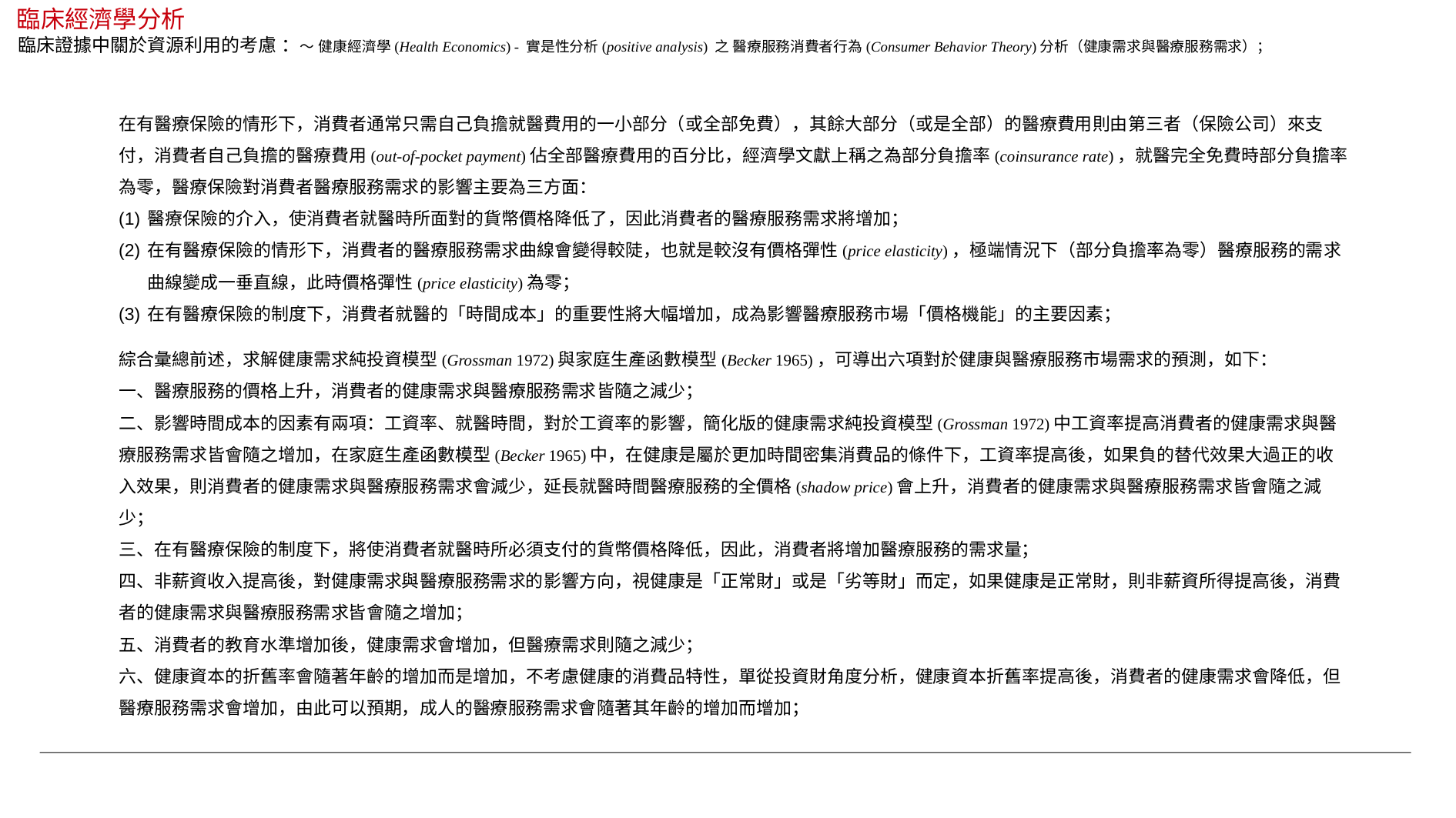

臨床經濟學分析
臨床證據中關於資源利用的考慮 ：～ 健康經濟學(Health Economics) - 實是性分析(positive analysis) 之 醫療服務消費者行為(Consumer Behavior Theory)分析（健康需求與醫療服務需求）；
在有醫療保險的情形下，消費者通常只需自己負擔就醫費用的一小部分（或全部免費），其餘大部分（或是全部）的醫療費用則由第三者（保險公司）來支付，消費者自己負擔的醫療費用(out-of-pocket payment)佔全部醫療費用的百分比，經濟學文獻上稱之為部分負擔率(coinsurance rate)，就醫完全免費時部分負擔率為零，醫療保險對消費者醫療服務需求的影響主要為三方面：
醫療保險的介入，使消費者就醫時所面對的貨幣價格降低了，因此消費者的醫療服務需求將增加；
在有醫療保險的情形下，消費者的醫療服務需求曲線會變得較陡，也就是較沒有價格彈性(price elasticity)，極端情況下（部分負擔率為零）醫療服務的需求曲線變成一垂直線，此時價格彈性(price elasticity)為零；
在有醫療保險的制度下，消費者就醫的「時間成本」的重要性將大幅增加，成為影響醫療服務市場「價格機能」的主要因素；
綜合彙總前述，求解健康需求純投資模型(Grossman 1972)與家庭生產函數模型(Becker 1965)，可導出六項對於健康與醫療服務市場需求的預測，如下：
一、醫療服務的價格上升，消費者的健康需求與醫療服務需求皆隨之減少；
二、影響時間成本的因素有兩項：工資率、就醫時間，對於工資率的影響，簡化版的健康需求純投資模型(Grossman 1972)中工資率提高消費者的健康需求與醫療服務需求皆會隨之增加，在家庭生產函數模型(Becker 1965)中，在健康是屬於更加時間密集消費品的條件下，工資率提高後，如果負的替代效果大過正的收入效果，則消費者的健康需求與醫療服務需求會減少，延長就醫時間醫療服務的全價格(shadow price)會上升，消費者的健康需求與醫療服務需求皆會隨之減少；
三、在有醫療保險的制度下，將使消費者就醫時所必須支付的貨幣價格降低，因此，消費者將增加醫療服務的需求量；
四、非薪資收入提高後，對健康需求與醫療服務需求的影響方向，視健康是「正常財」或是「劣等財」而定，如果健康是正常財，則非薪資所得提高後，消費者的健康需求與醫療服務需求皆會隨之增加；
五、消費者的教育水準增加後，健康需求會增加，但醫療需求則隨之減少；
六、健康資本的折舊率會隨著年齡的增加而是增加，不考慮健康的消費品特性，單從投資財角度分析，健康資本折舊率提高後，消費者的健康需求會降低，但醫療服務需求會增加，由此可以預期，成人的醫療服務需求會隨著其年齡的增加而增加；